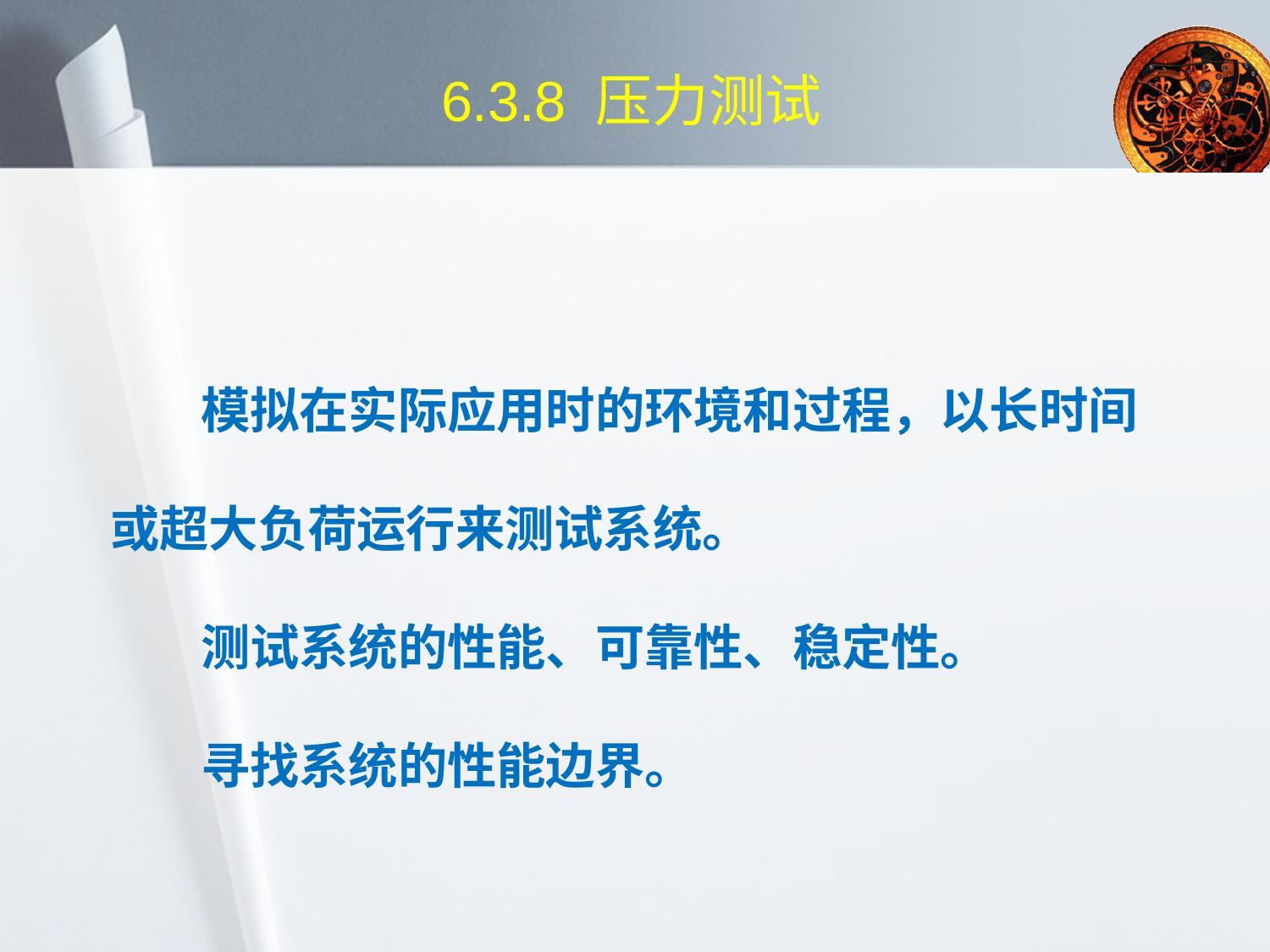

# 6.3.8 压力测试
       模拟在实际应用时的环境和过程，以长时间或超大负荷运行来测试系统。
       测试系统的性能、可靠性、稳定性。
       寻找系统的性能边界。